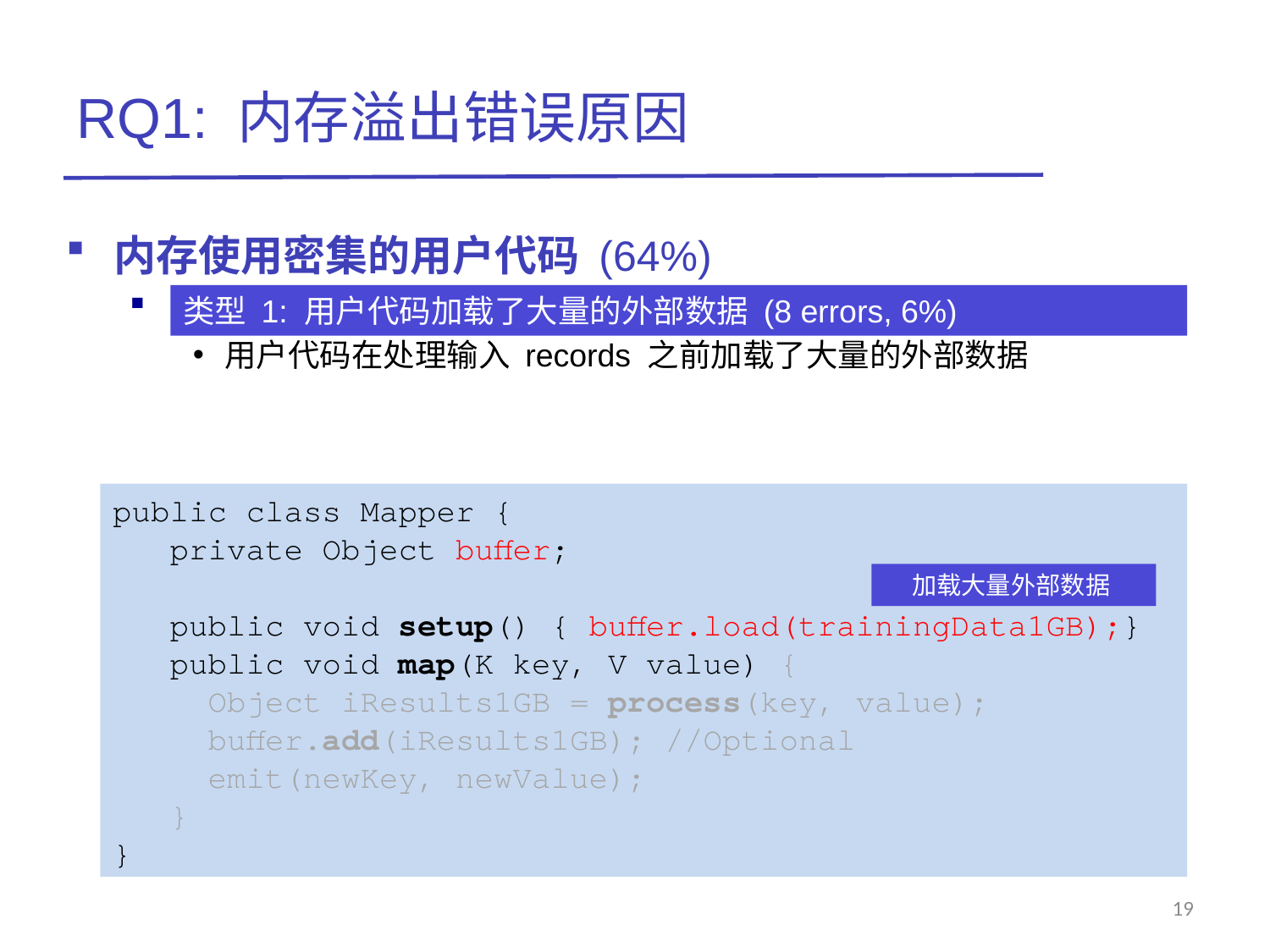

# RQ1: 内存溢出错误原因
内存使用密集的用户代码 (64%)
Pattern 1: Improper data partition (16 errors, 13%)
用户代码在处理输入 records 之前加载了大量的外部数据

类型 1: 用户代码加载了大量的外部数据 (8 errors, 6%)

public class Mapper {
   private Object buffer;

   public void setup() { buffer.load(trainingData1GB);}
   public void map(K key, V value) {
     Object iResults1GB = process(key, value);
     buffer.add(iResults1GB); //Optional
     emit(newKey, newValue);
   }
}
加载大量外部数据
19